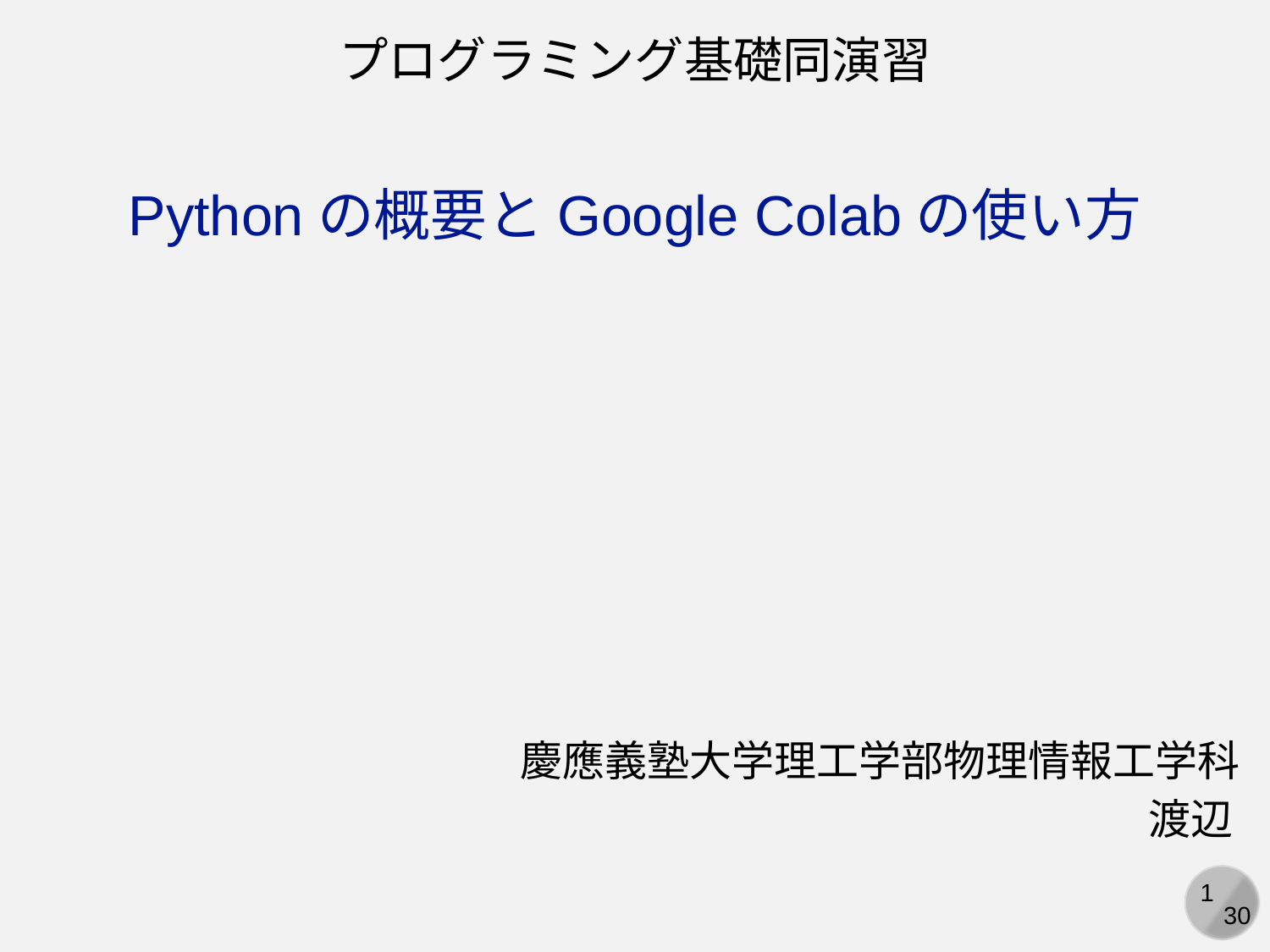

プログラミング基礎同演習
Pythonの概要とGoogle Colabの使い方
慶應義塾大学理工学部物理情報工学科
渡辺